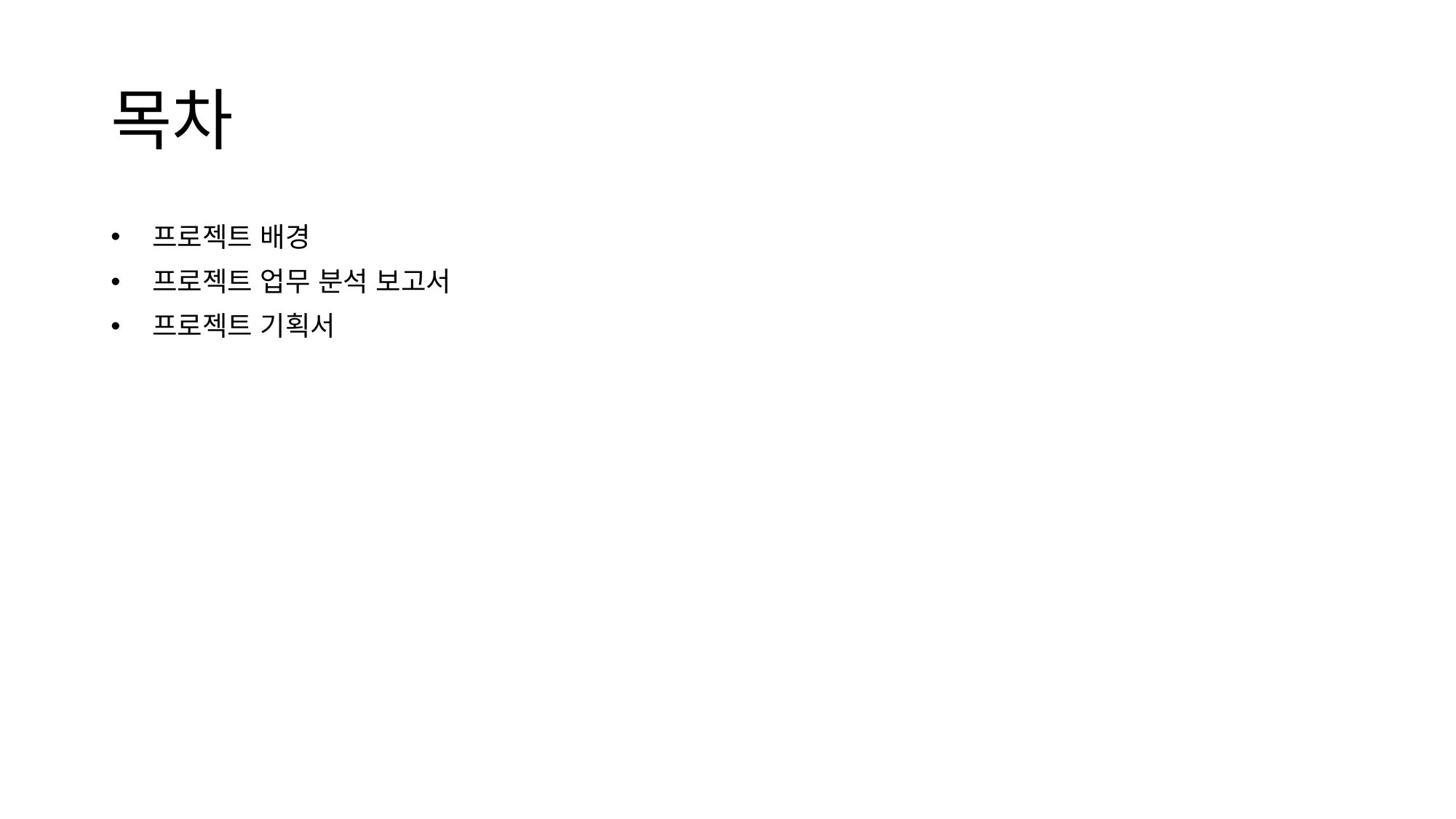

# 목차
 프로젝트 배경
 프로젝트 업무 분석 보고서
 프로젝트 기획서